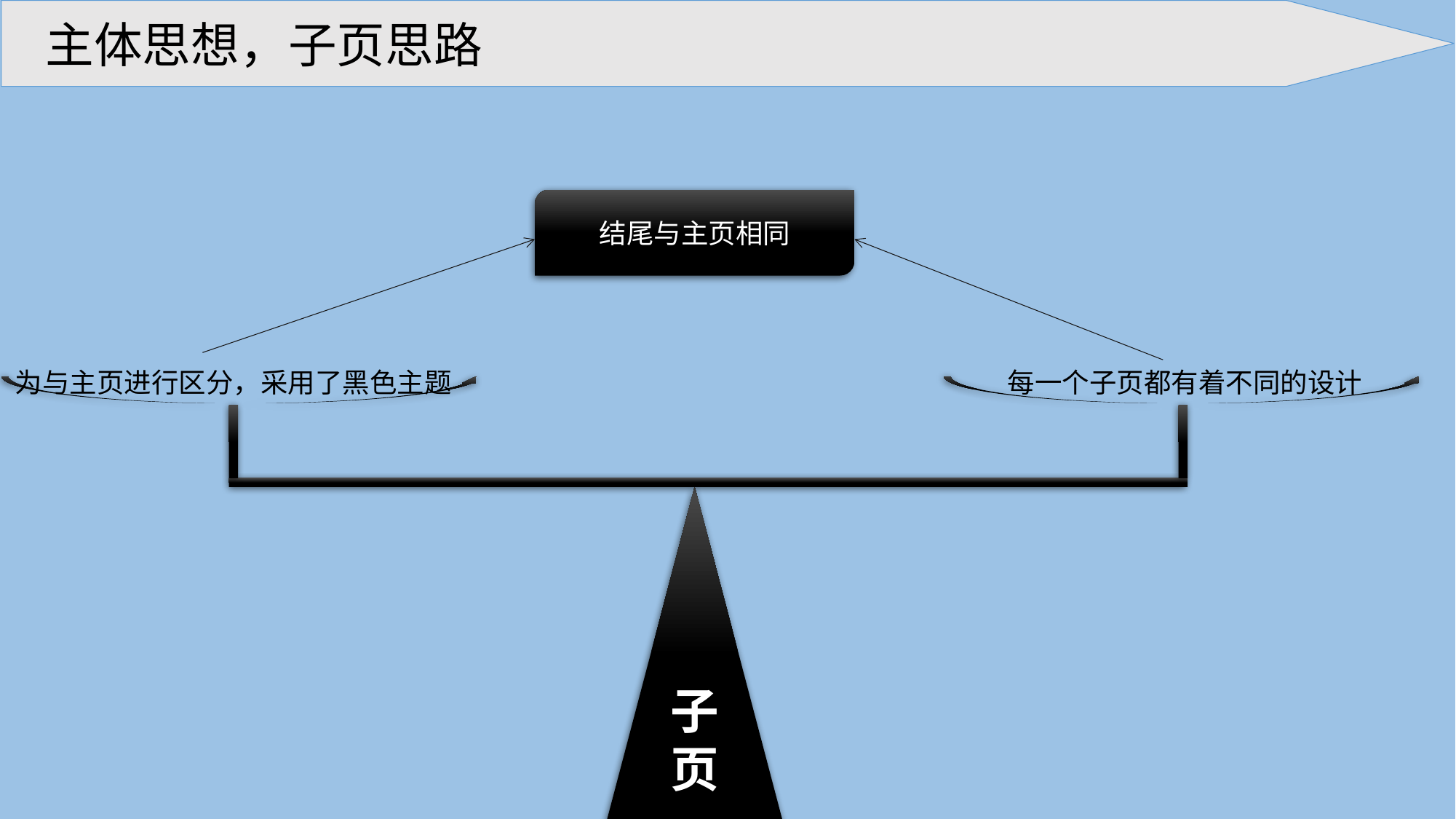

主体思想，子页思路
结尾与主页相同
为与主页进行区分，采用了黑色主题
每一个子页都有着不同的设计

子页